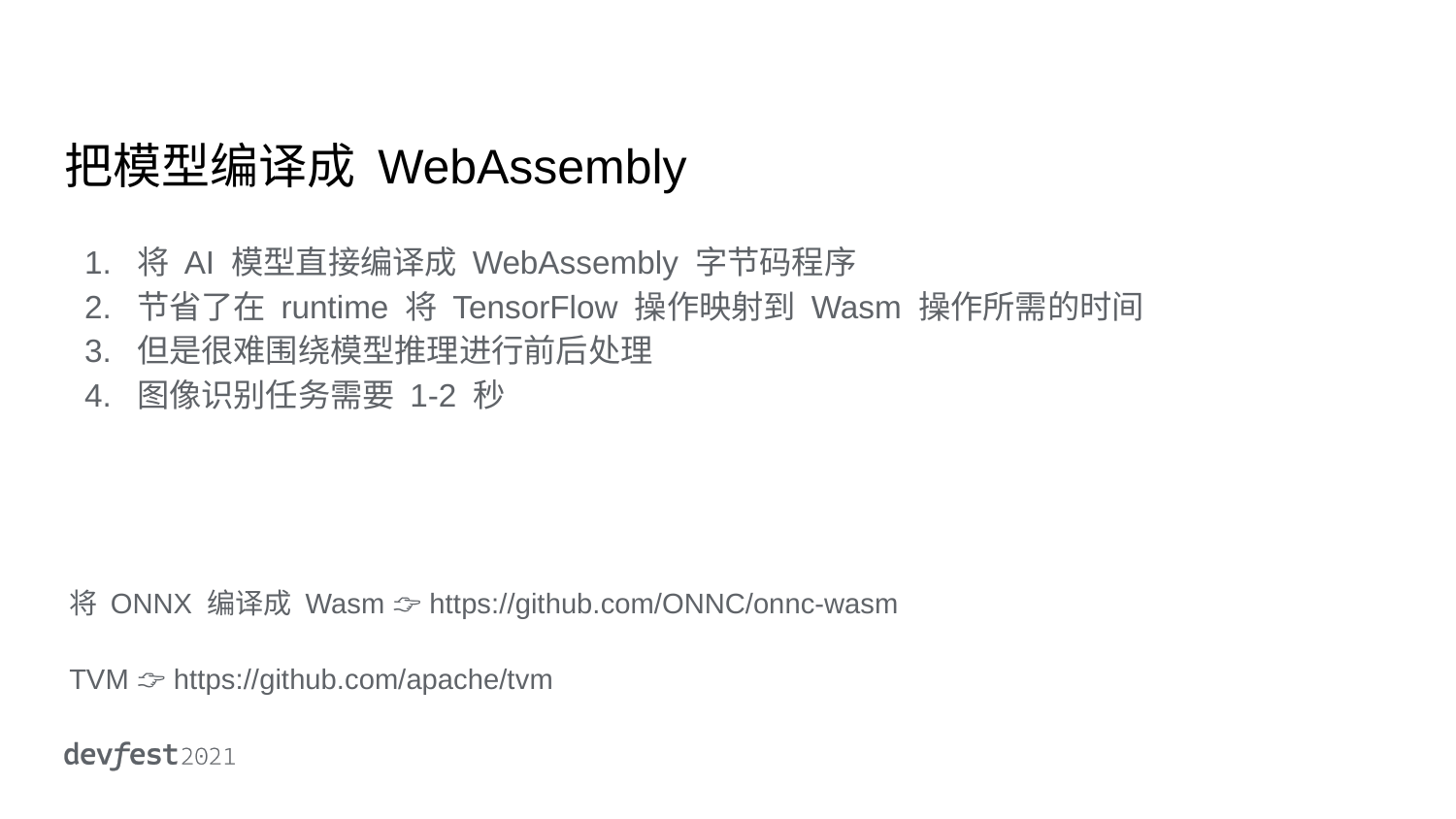

# 把模型编译成 WebAssembly
将 AI 模型直接编译成 WebAssembly 字节码程序
节省了在 runtime 将 TensorFlow 操作映射到 Wasm 操作所需的时间
但是很难围绕模型推理进行前后处理
图像识别任务需要 1-2 秒
将 ONNX 编译成 Wasm 👉 https://github.com/ONNC/onnc-wasm

TVM 👉 https://github.com/apache/tvm